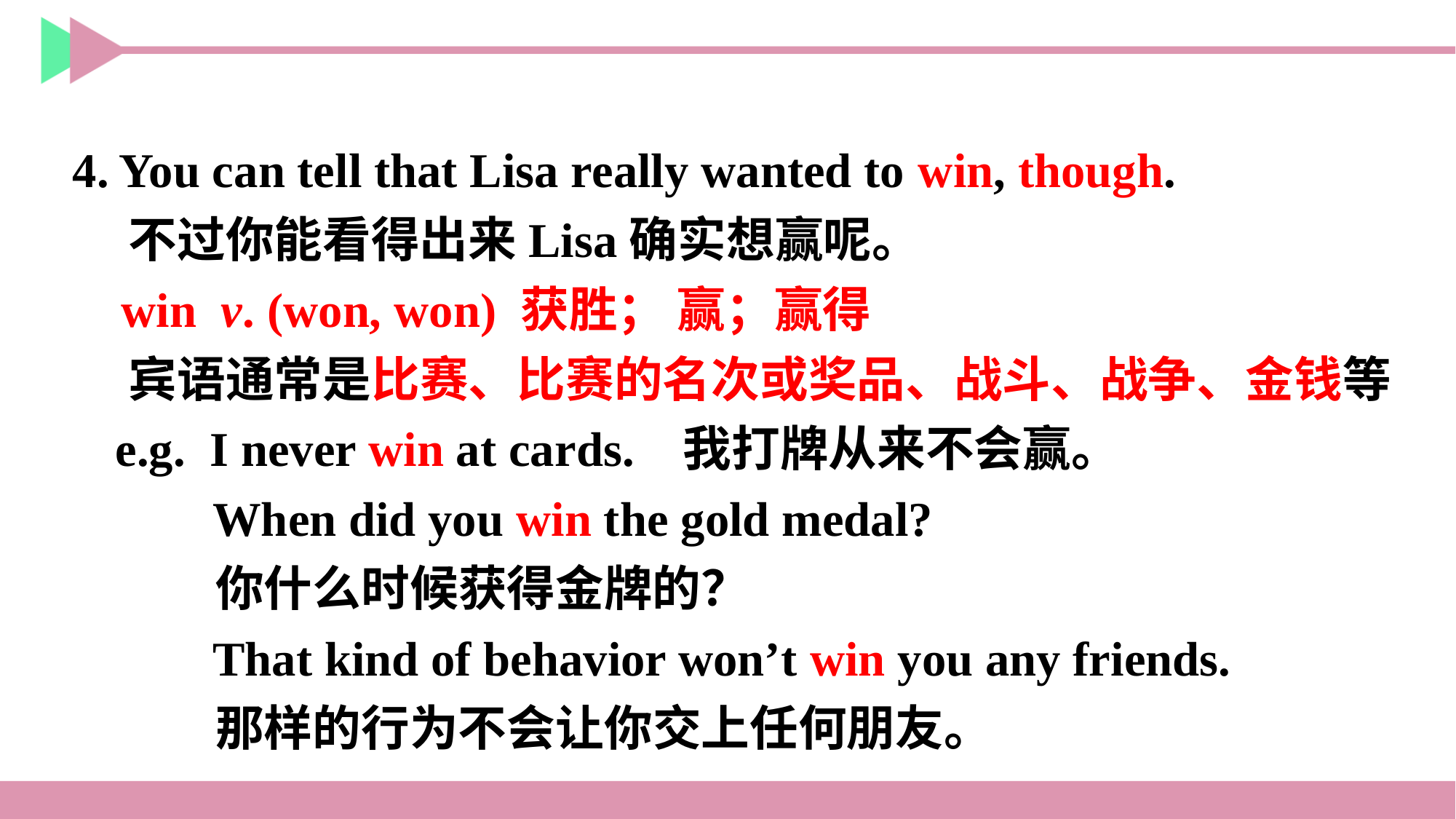

4. You can tell that Lisa really wanted to win, though.
    不过你能看得出来Lisa确实想赢呢。
    win  v. (won, won) 获胜； 赢；赢得
    宾语通常是比赛、比赛的名次或奖品、战斗、战争、金钱等
e.g.  I never win at cards.   我打牌从来不会赢。
        When did you win the gold medal?
        你什么时候获得金牌的？
        That kind of behavior won’t win you any friends.
        那样的行为不会让你交上任何朋友。